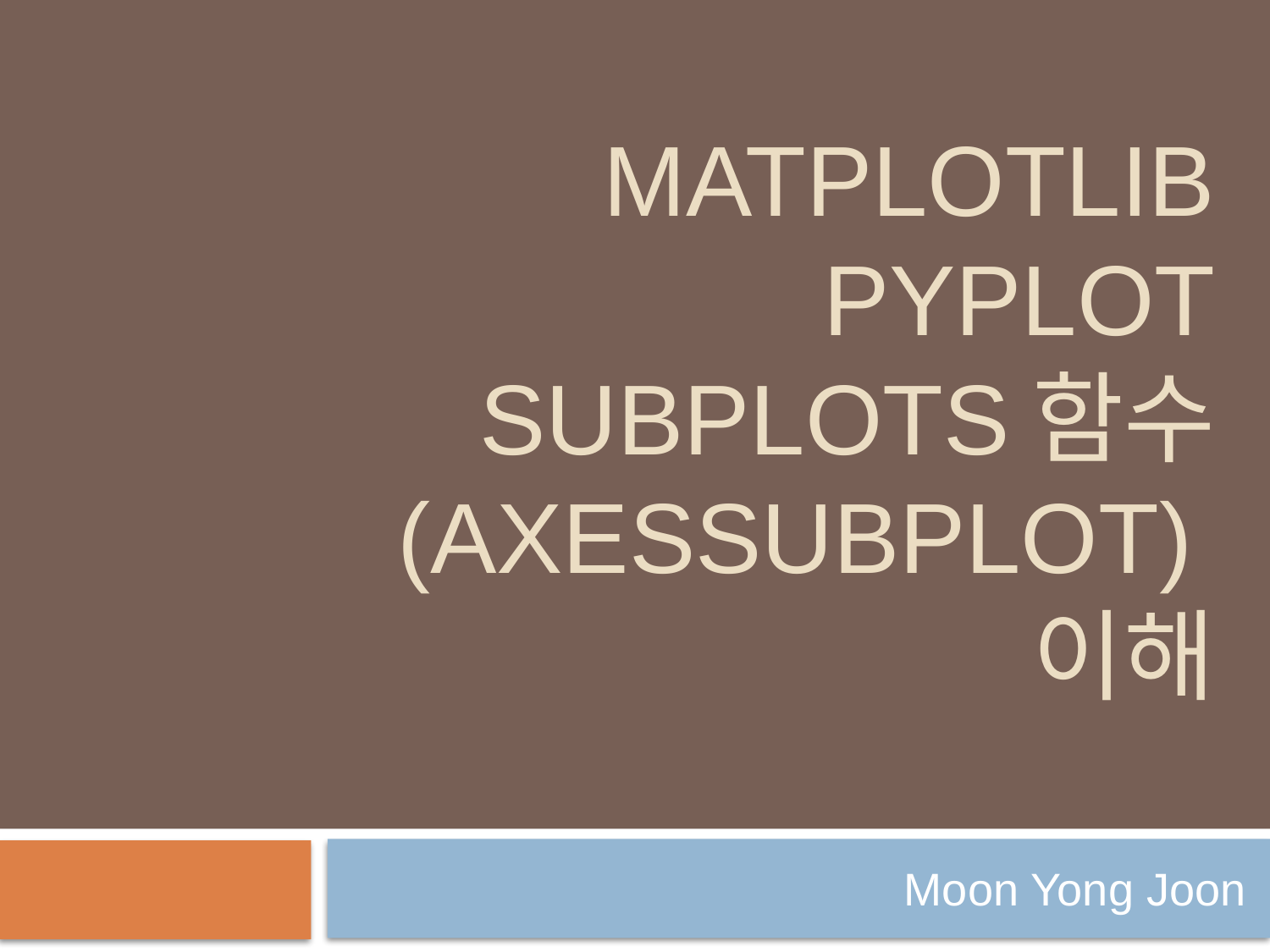

# MatPLOTLIB pyplot subplots함수 (Axessubplot)이해
Moon Yong Joon